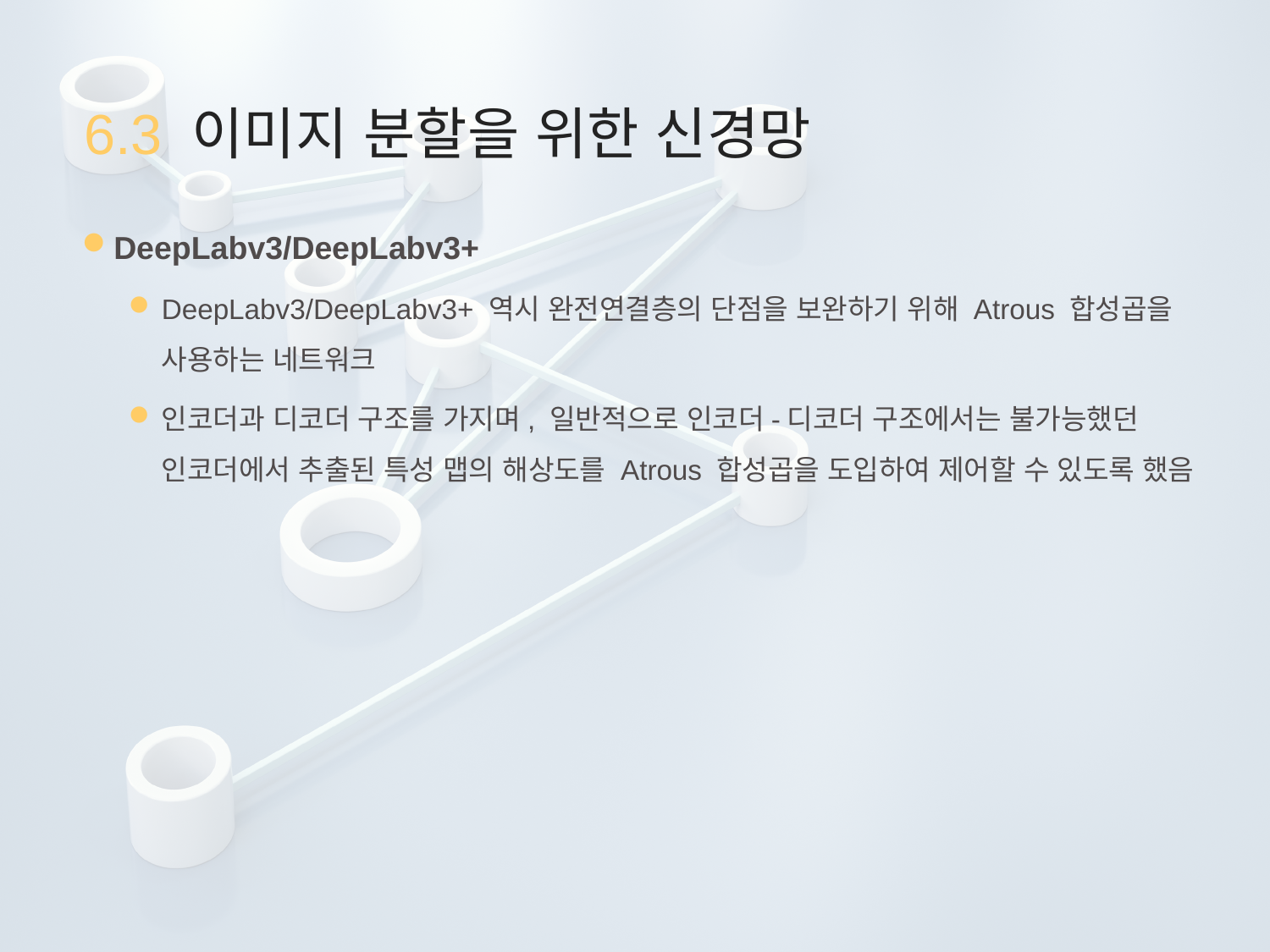

# 6.3 이미지 분할을 위한 신경망
DeepLabv3/DeepLabv3+
DeepLabv3/DeepLabv3+ 역시 완전연결층의 단점을 보완하기 위해 Atrous 합성곱을 사용하는 네트워크
인코더과 디코더 구조를 가지며, 일반적으로 인코더-디코더 구조에서는 불가능했던 인코더에서 추출된 특성 맵의 해상도를 Atrous 합성곱을 도입하여 제어할 수 있도록 했음